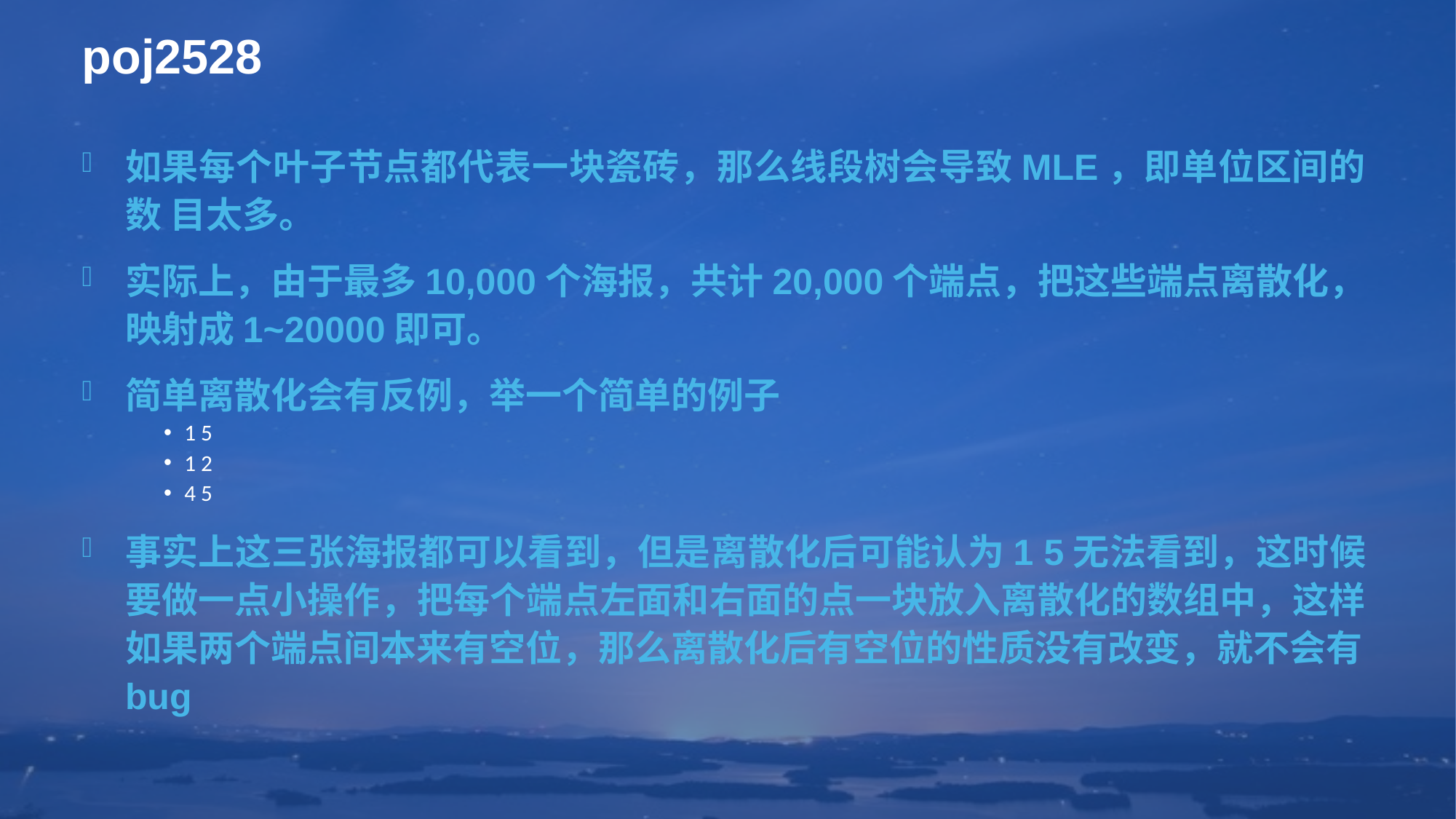

# poj2528
如果每个叶子节点都代表一块瓷砖，那么线段树会导致MLE，即单位区间的数 目太多。
实际上，由于最多10,000个海报，共计20,000个端点，把这些端点离散化，映射成1~20000即可。
简单离散化会有反例，举一个简单的例子
1 5
1 2
4 5
事实上这三张海报都可以看到，但是离散化后可能认为1 5无法看到，这时候要做一点小操作，把每个端点左面和右面的点一块放入离散化的数组中，这样如果两个端点间本来有空位，那么离散化后有空位的性质没有改变，就不会有bug